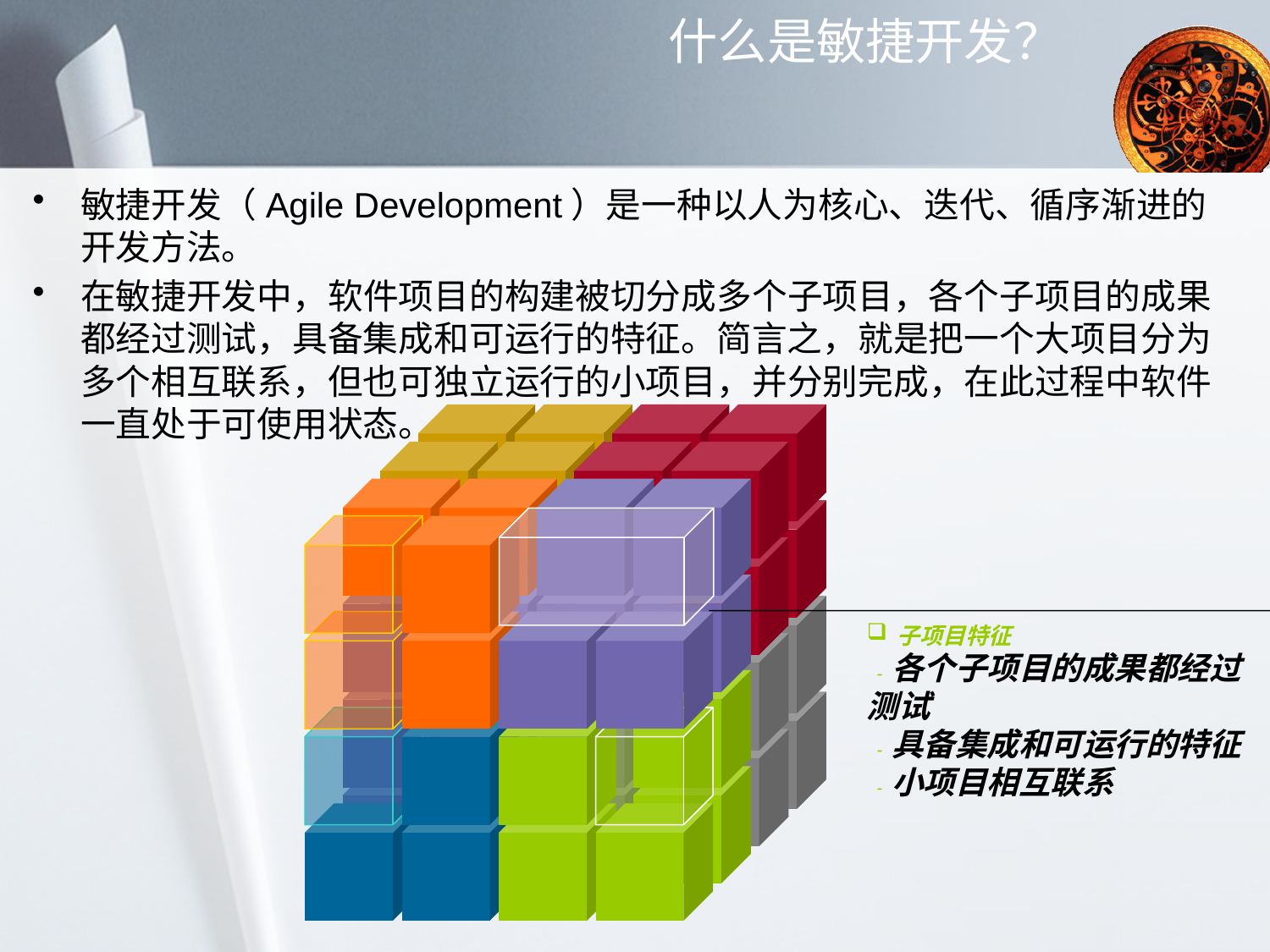

# 什么是敏捷开发？
敏捷开发（Agile Development）是一种以人为核心、迭代、循序渐进的开发方法。
在敏捷开发中，软件项目的构建被切分成多个子项目，各个子项目的成果都经过测试，具备集成和可运行的特征。简言之，就是把一个大项目分为多个相互联系，但也可独立运行的小项目，并分别完成，在此过程中软件一直处于可使用状态。

子项目特征
  - 各个子项目的成果都经过测试
  - 具备集成和可运行的特征
  - 小项目相互联系